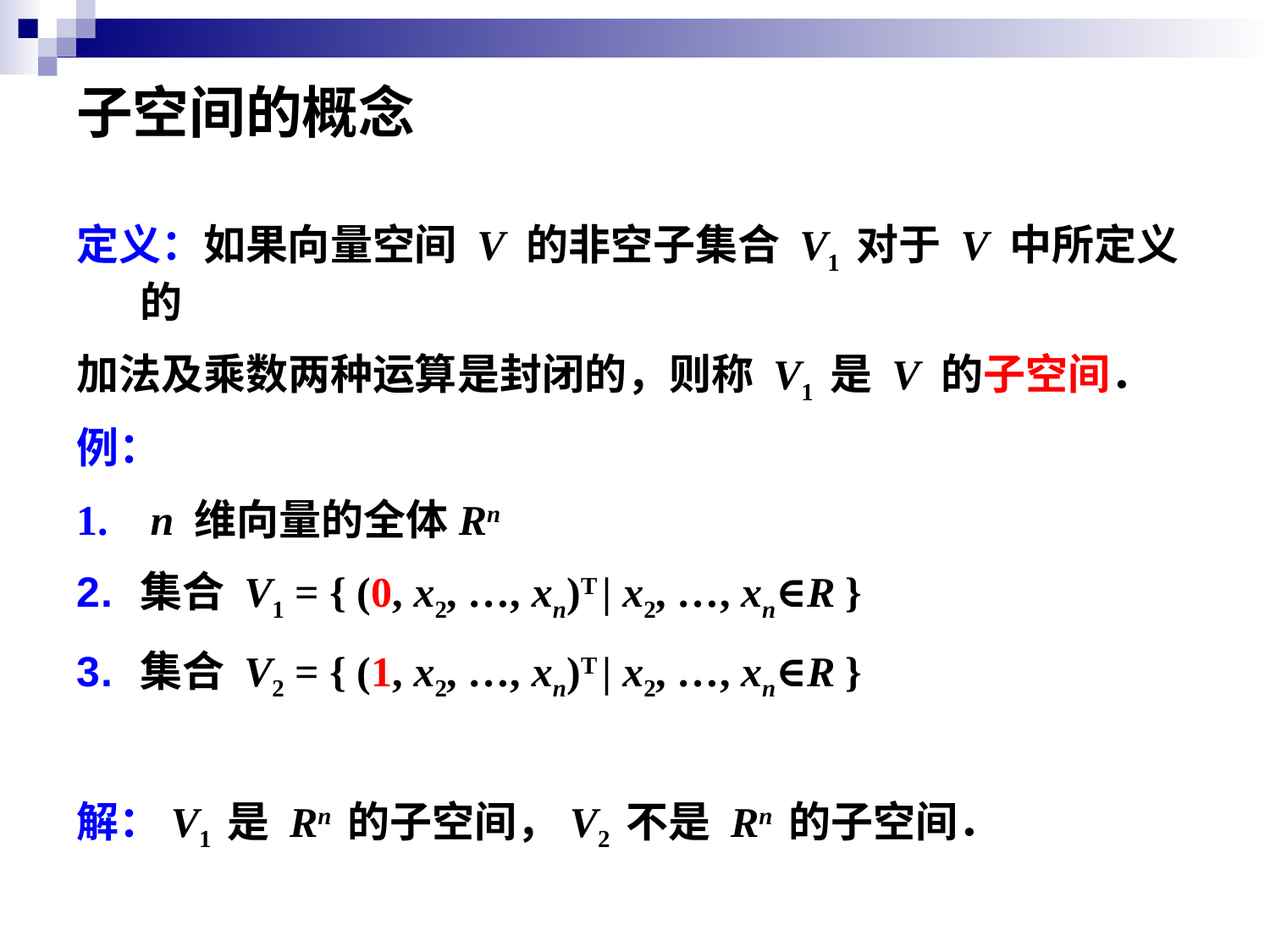

# 子空间的概念
定义：如果向量空间 V 的非空子集合 V1 对于 V 中所定义的
加法及乘数两种运算是封闭的，则称 V1 是 V 的子空间．
例：
 n 维向量的全体Rn
集合 V1 = { (0, x2, …, xn)T | x2, …, xn∈R }
集合 V2 = { (1, x2, …, xn)T | x2, …, xn∈R }

解：V1 是 Rn 的子空间，V2 不是 Rn 的子空间．